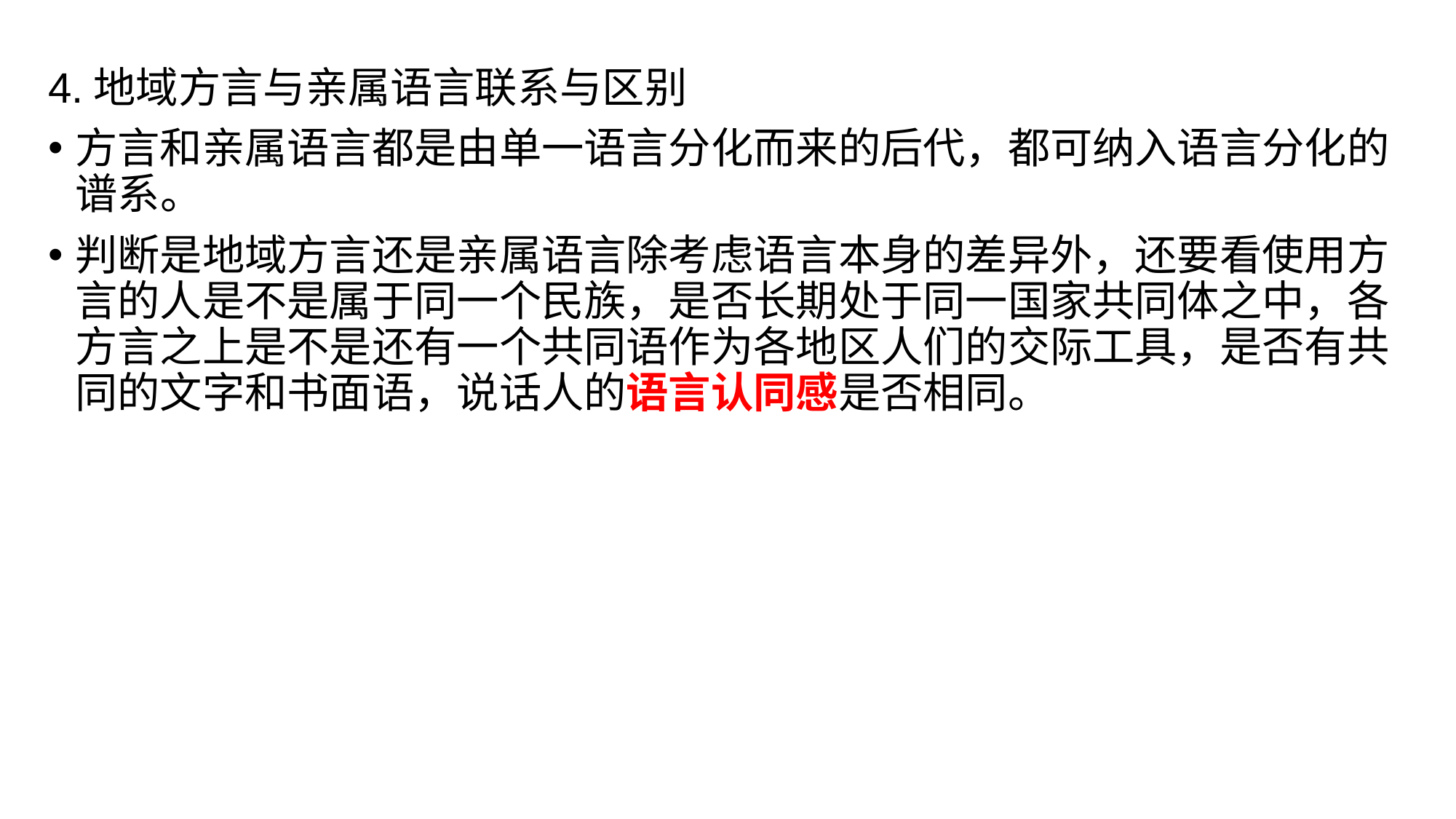

4.地域方言与亲属语言联系与区别
方言和亲属语言都是由单一语言分化而来的后代，都可纳入语言分化的谱系。
判断是地域方言还是亲属语言除考虑语言本身的差异外，还要看使用方言的人是不是属于同一个民族，是否长期处于同一国家共同体之中，各方言之上是不是还有一个共同语作为各地区人们的交际工具，是否有共同的文字和书面语，说话人的语言认同感是否相同。